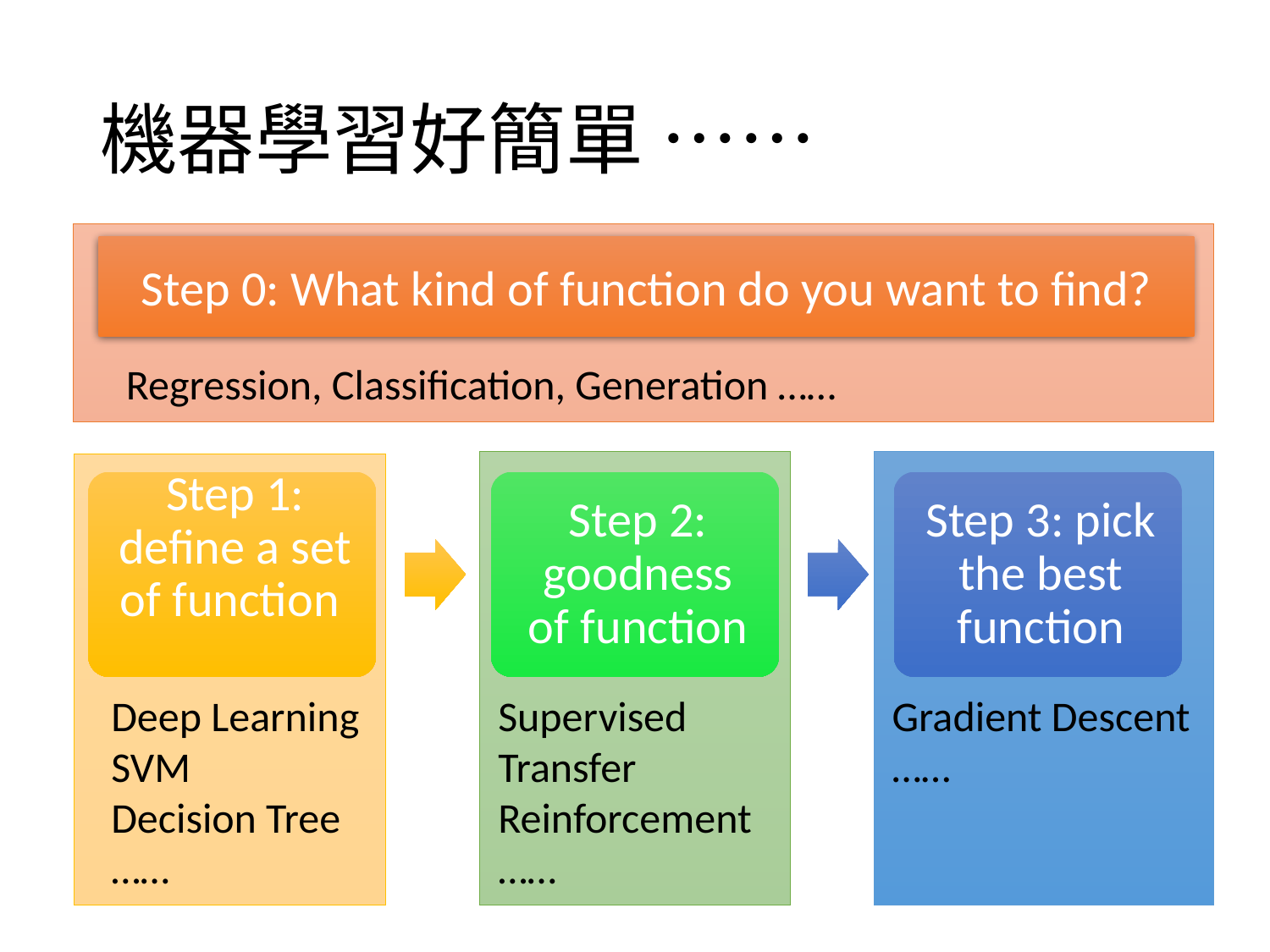

# 機器學習好簡單 ……

Step 0: What kind of function do you want to find?
Step 1: define a set of function

Step 2: goodness of function

Step 3: pick the best function
Regression, Classification, Generation ……

Deep Learning
SVM
Decision Tree
……
Supervised
Transfer
Reinforcement
……
Gradient Descent
……